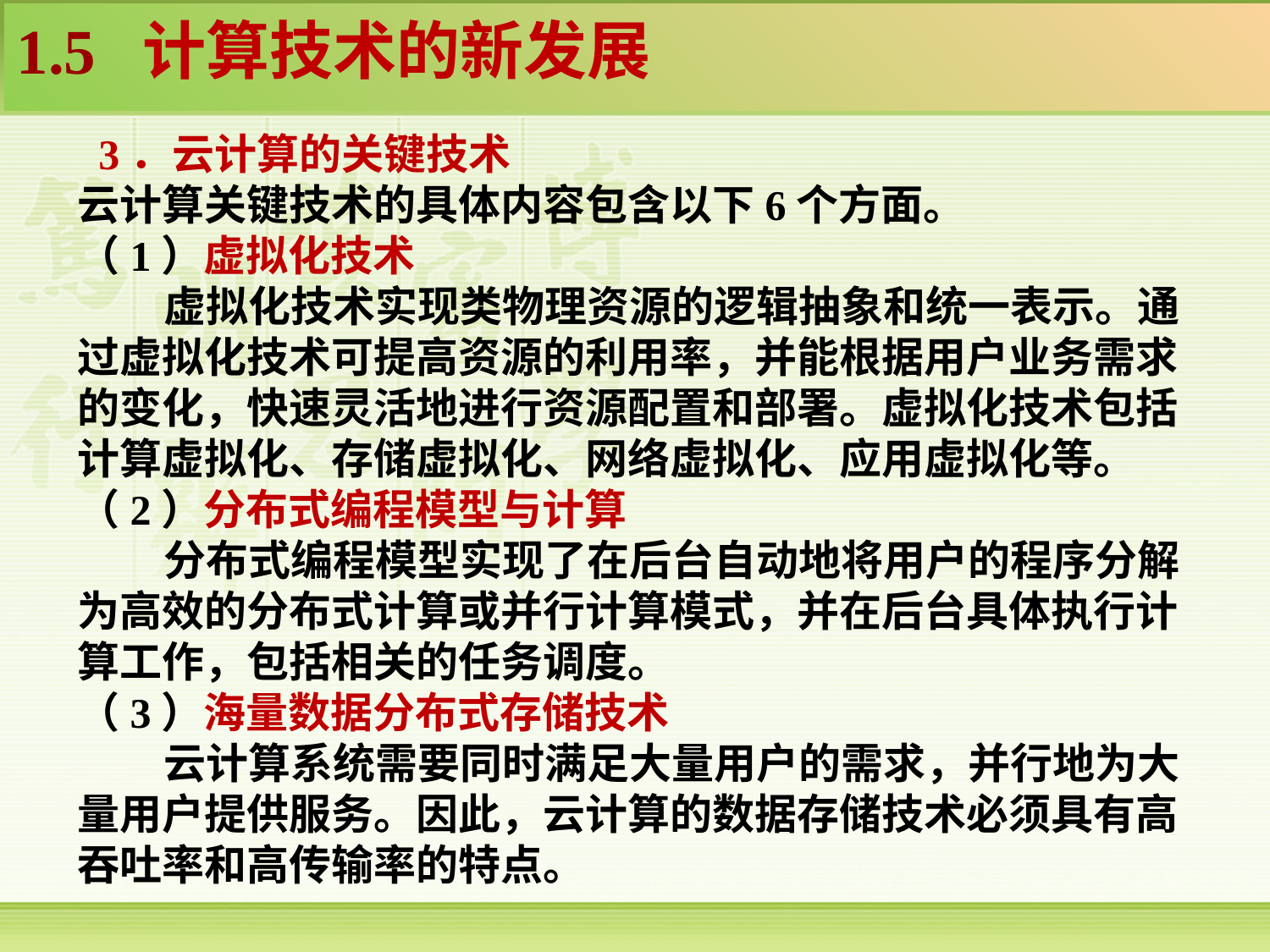

1.5  计算技术的新发展
  3．云计算的关键技术
云计算关键技术的具体内容包含以下6个方面。
（1）虚拟化技术
        虚拟化技术实现类物理资源的逻辑抽象和统一表示。通过虚拟化技术可提高资源的利用率，并能根据用户业务需求的变化，快速灵活地进行资源配置和部署。虚拟化技术包括计算虚拟化、存储虚拟化、网络虚拟化、应用虚拟化等。
（2）分布式编程模型与计算
        分布式编程模型实现了在后台自动地将用户的程序分解为高效的分布式计算或并行计算模式，并在后台具体执行计算工作，包括相关的任务调度。
（3）海量数据分布式存储技术
        云计算系统需要同时满足大量用户的需求，并行地为大量用户提供服务。因此，云计算的数据存储技术必须具有高吞吐率和高传输率的特点。

90